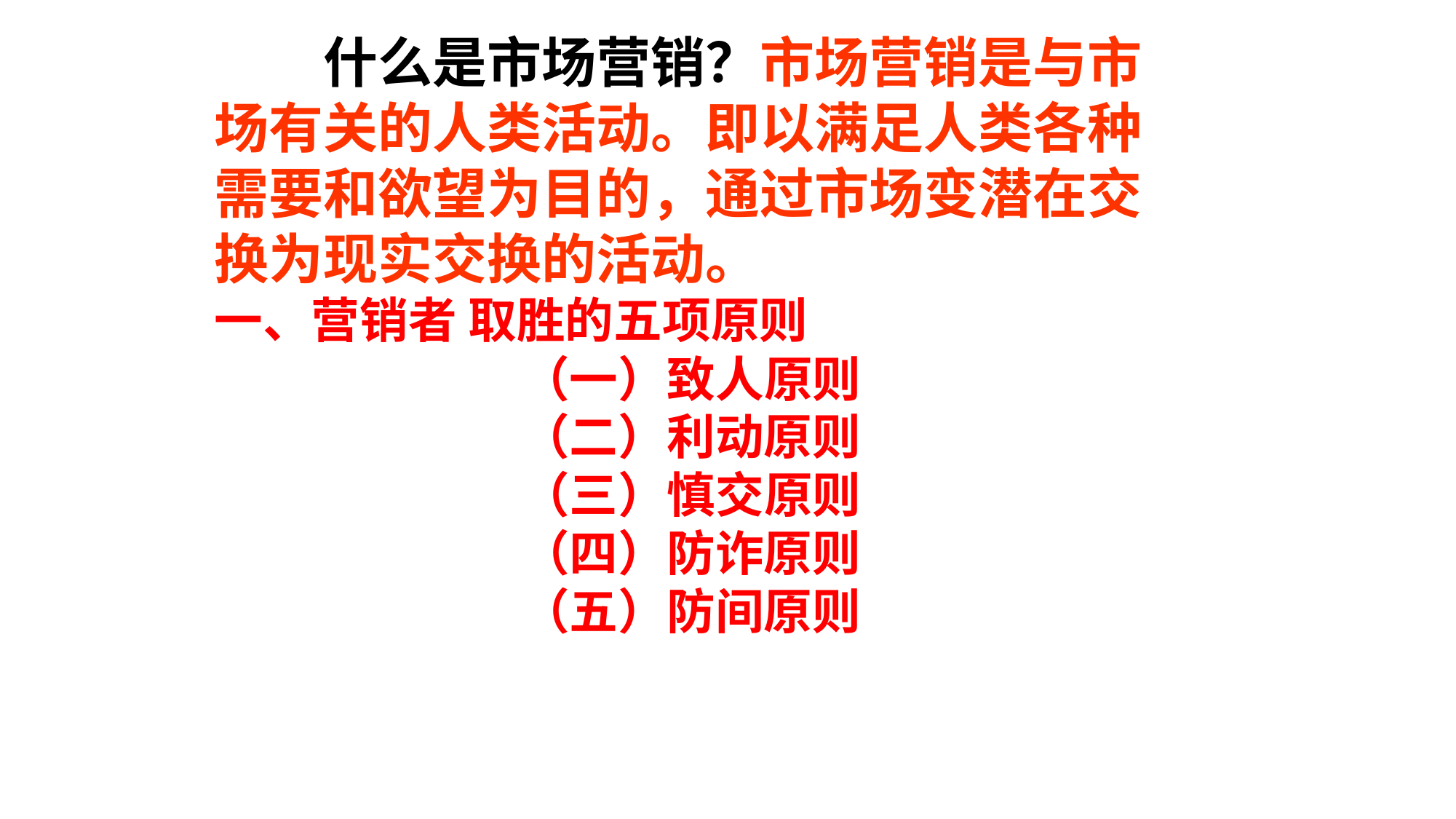

什么是市场营销？市场营销是与市场有关的人类活动。即以满足人类各种需要和欲望为目的，通过市场变潜在交换为现实交换的活动。
一、营销者 取胜的五项原则
（一）致人原则
（二）利动原则
（三）慎交原则
（四）防诈原则
（五）防间原则